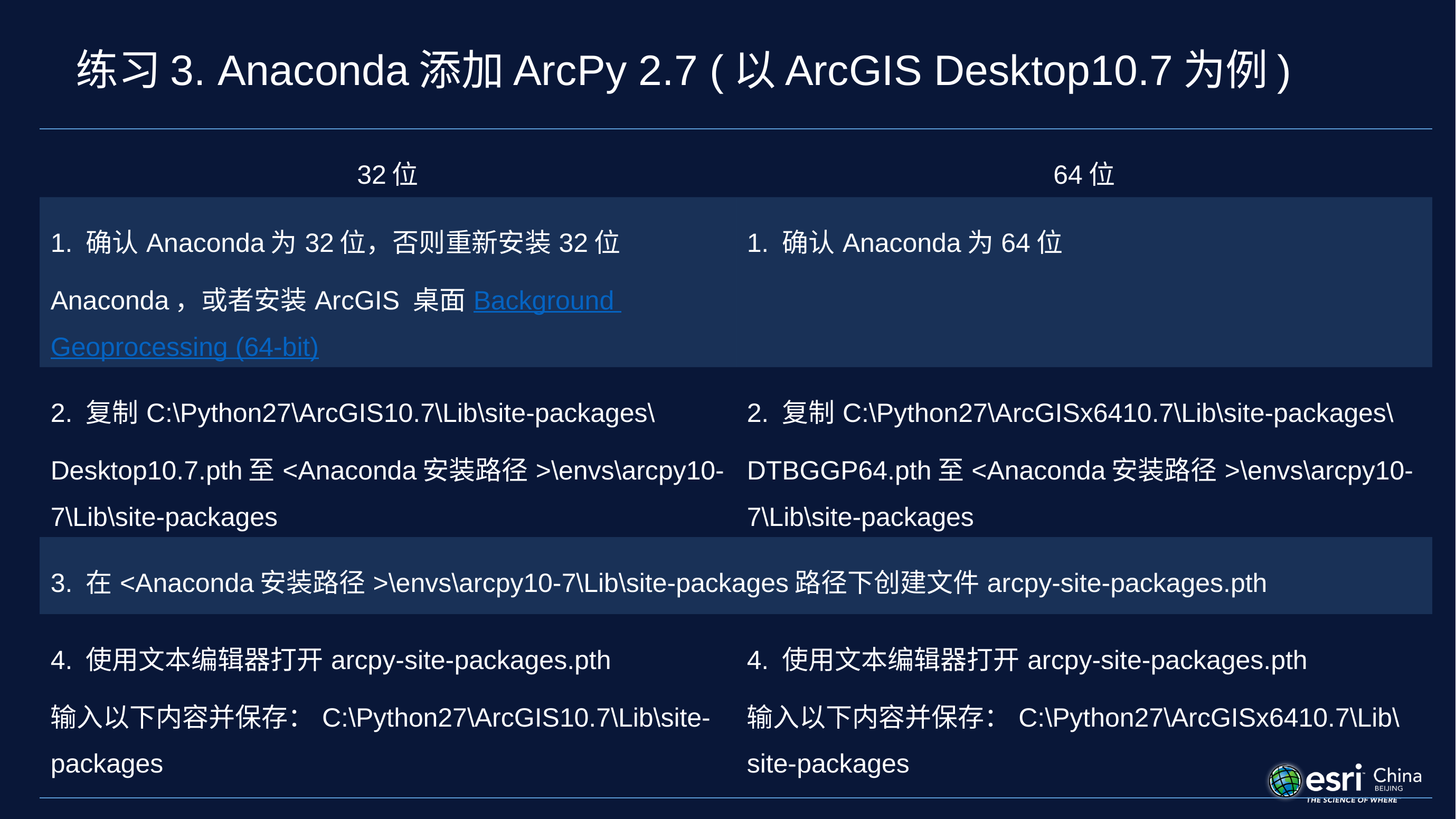

# 练习3. Anaconda添加ArcPy 2.7 (以ArcGIS Desktop10.7为例)
| 32位 | 64位 |
| --- | --- |
| 1. 确认Anaconda为32位，否则重新安装32位Anaconda，或者安装ArcGIS 桌面Background Geoprocessing (64-bit) | 1. 确认Anaconda为64位 |
| 2. 复制C:\Python27\ArcGIS10.7\Lib\site-packages\Desktop10.7.pth至<Anaconda安装路径>\envs\arcpy10-7\Lib\site-packages | 2. 复制C:\Python27\ArcGISx6410.7\Lib\site-packages\DTBGGP64.pth至<Anaconda安装路径>\envs\arcpy10-7\Lib\site-packages |
| 3. 在<Anaconda安装路径>\envs\arcpy10-7\Lib\site-packages路径下创建文件arcpy-site-packages.pth |  |
| 4. 使用文本编辑器打开arcpy-site-packages.pth 输入以下内容并保存：C:\Python27\ArcGIS10.7\Lib\site-packages | 4. 使用文本编辑器打开arcpy-site-packages.pth 输入以下内容并保存：C:\Python27\ArcGISx6410.7\Lib\site-packages |